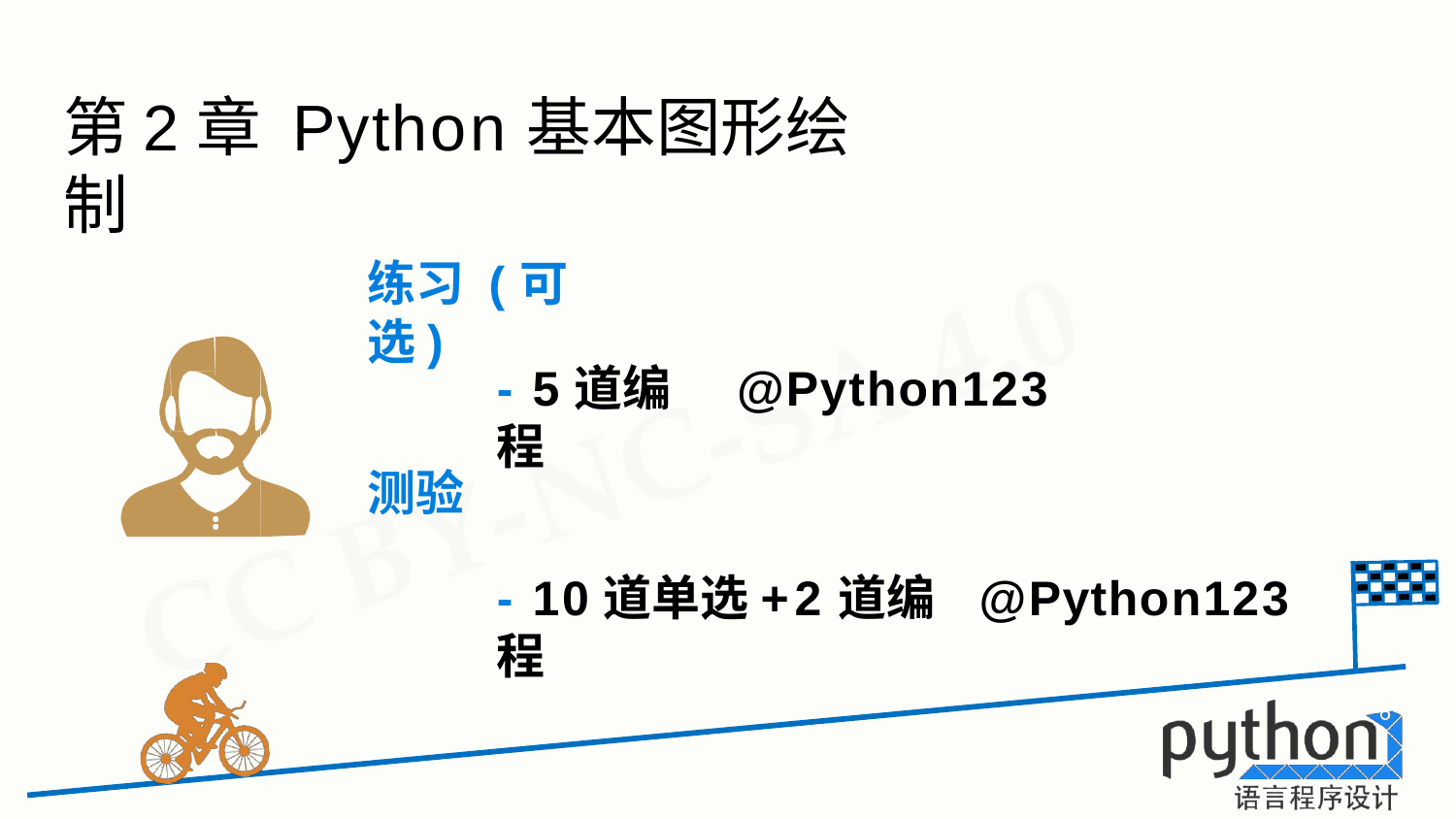

# 第2章 Python基本图形绘制
练习 (可选)

- 5道编程
@Python123
测验

- 10道单选+2道编程
@Python123